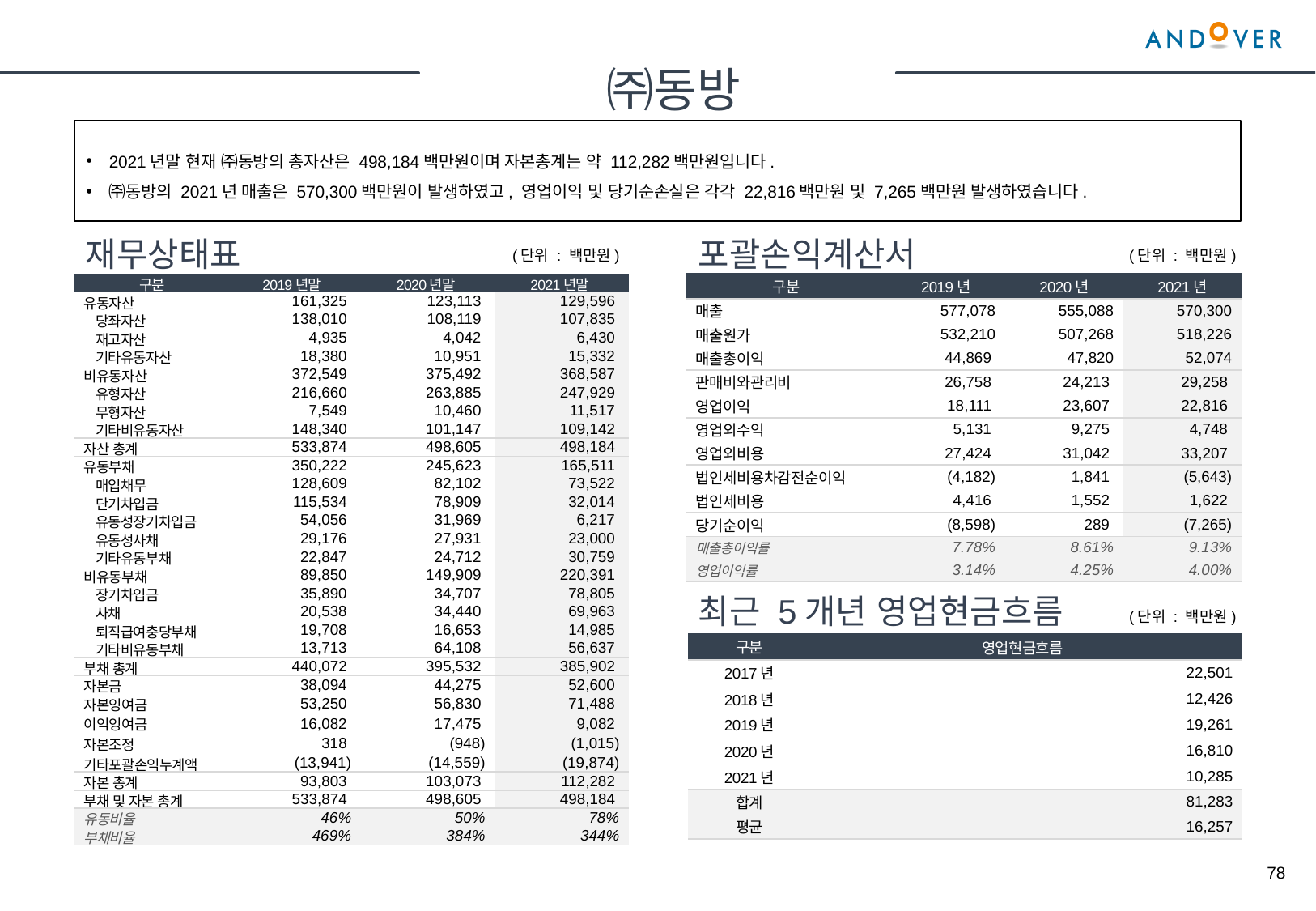

㈜동방
2021년말 현재 ㈜동방의 총자산은 498,184백만원이며 자본총계는 약 112,282백만원입니다.
㈜동방의 2021년 매출은 570,300백만원이 발생하였고, 영업이익 및 당기순손실은 각각 22,816백만원 및 7,265백만원 발생하였습니다.
재무상태표
포괄손익계산서
(단위 : 백만원)
(단위 : 백만원)
| 구분 | 2019년 | 2020년 | 2021년 |
| --- | --- | --- | --- |
| 매출 | 577,078 | 555,088 | 570,300 |
| 매출원가 | 532,210 | 507,268 | 518,226 |
| 매출총이익 | 44,869 | 47,820 | 52,074 |
| 판매비와관리비 | 26,758 | 24,213 | 29,258 |
| 영업이익 | 18,111 | 23,607 | 22,816 |
| 영업외수익 | 5,131 | 9,275 | 4,748 |
| 영업외비용 | 27,424 | 31,042 | 33,207 |
| 법인세비용차감전순이익 | (4,182) | 1,841 | (5,643) |
| 법인세비용 | 4,416 | 1,552 | 1,622 |
| 당기순이익 | (8,598) | 289 | (7,265) |
| 매출총이익률 | 7.78% | 8.61% | 9.13% |
| 영업이익률 | 3.14% | 4.25% | 4.00% |
| 구분 | 2019년말 | 2020년말 | 2021년말 |
| --- | --- | --- | --- |
| 유동자산 | 161,325 | 123,113 | 129,596 |
| 당좌자산 | 138,010 | 108,119 | 107,835 |
| 재고자산 | 4,935 | 4,042 | 6,430 |
| 기타유동자산 | 18,380 | 10,951 | 15,332 |
| 비유동자산 | 372,549 | 375,492 | 368,587 |
| 유형자산 | 216,660 | 263,885 | 247,929 |
| 무형자산 | 7,549 | 10,460 | 11,517 |
| 기타비유동자산 | 148,340 | 101,147 | 109,142 |
| 자산 총계 | 533,874 | 498,605 | 498,184 |
| 유동부채 | 350,222 | 245,623 | 165,511 |
| 매입채무 | 128,609 | 82,102 | 73,522 |
| 단기차입금 | 115,534 | 78,909 | 32,014 |
| 유동성장기차입금 | 54,056 | 31,969 | 6,217 |
| 유동성사채 | 29,176 | 27,931 | 23,000 |
| 기타유동부채 | 22,847 | 24,712 | 30,759 |
| 비유동부채 | 89,850 | 149,909 | 220,391 |
| 장기차입금 | 35,890 | 34,707 | 78,805 |
| 사채 | 20,538 | 34,440 | 69,963 |
| 퇴직급여충당부채 | 19,708 | 16,653 | 14,985 |
| 기타비유동부채 | 13,713 | 64,108 | 56,637 |
| 부채 총계 | 440,072 | 395,532 | 385,902 |
| 자본금 | 38,094 | 44,275 | 52,600 |
| 자본잉여금 | 53,250 | 56,830 | 71,488 |
| 이익잉여금 | 16,082 | 17,475 | 9,082 |
| 자본조정 | 318 | (948) | (1,015) |
| 기타포괄손익누계액 | (13,941) | (14,559) | (19,874) |
| 자본 총계 | 93,803 | 103,073 | 112,282 |
| 부채 및 자본 총계 | 533,874 | 498,605 | 498,184 |
| 유동비율 | 46% | 50% | 78% |
| 부채비율 | 469% | 384% | 344% |
최근 5개년 영업현금흐름
(단위 : 백만원)
| 구분 | 영업현금흐름 |
| --- | --- |
| 2017년 | 22,501 |
| 2018년 | 12,426 |
| 2019년 | 19,261 |
| 2020년 | 16,810 |
| 2021년 | 10,285 |
| 합계 | 81,283 |
| 평균 | 16,257 |
78